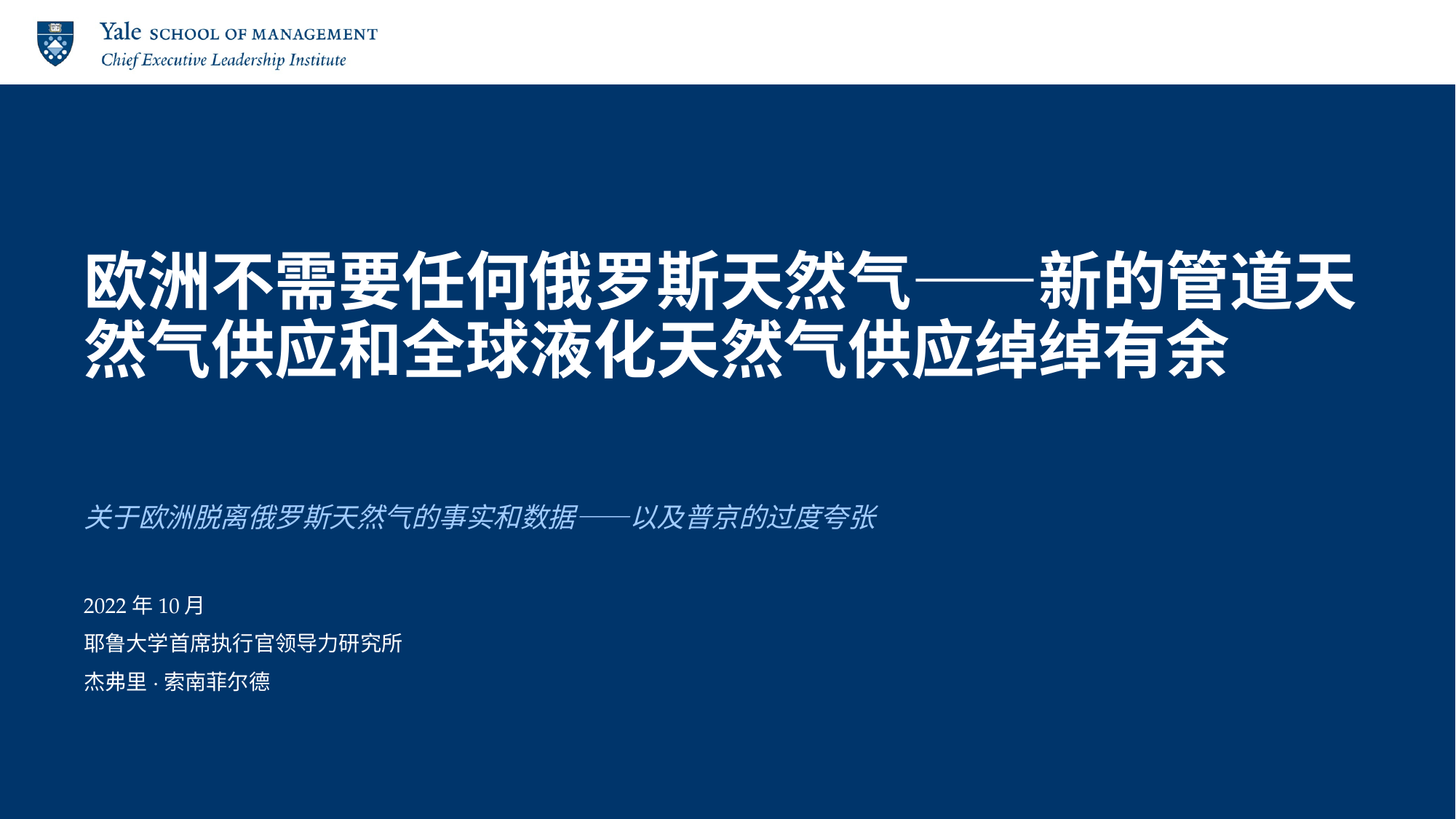

# 欧洲不需要任何俄罗斯天然气——新的管道天然气供应和全球液化天然气供应绰绰有余
关于欧洲脱离俄罗斯天然气的事实和数据——以及普京的过度夸张
2022年10月
耶鲁大学首席执行官领导力研究所
杰弗里·索南菲尔德